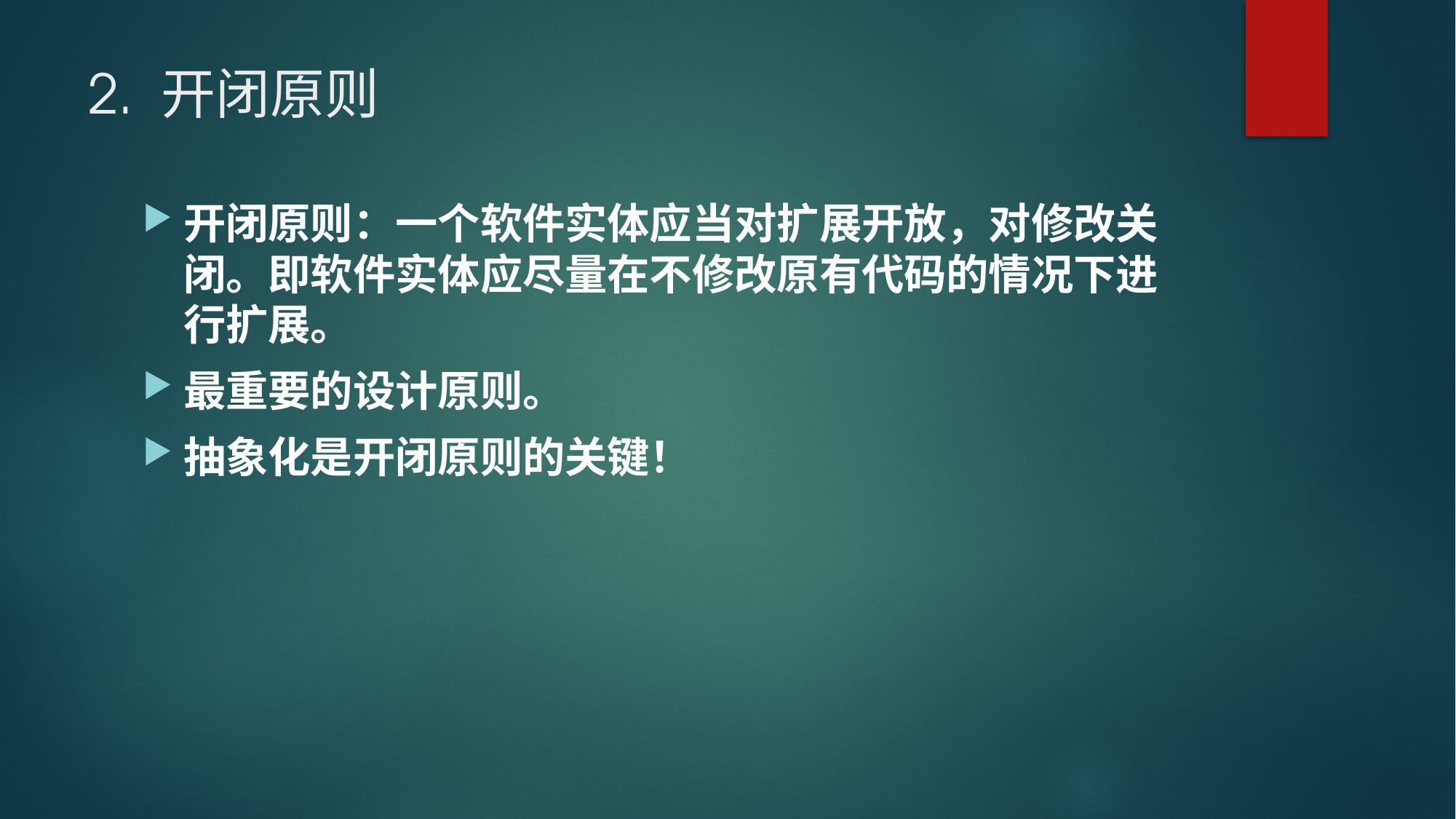

# 2. 开闭原则
开闭原则：一个软件实体应当对扩展开放，对修改关闭。即软件实体应尽量在不修改原有代码的情况下进行扩展。
最重要的设计原则。
抽象化是开闭原则的关键！